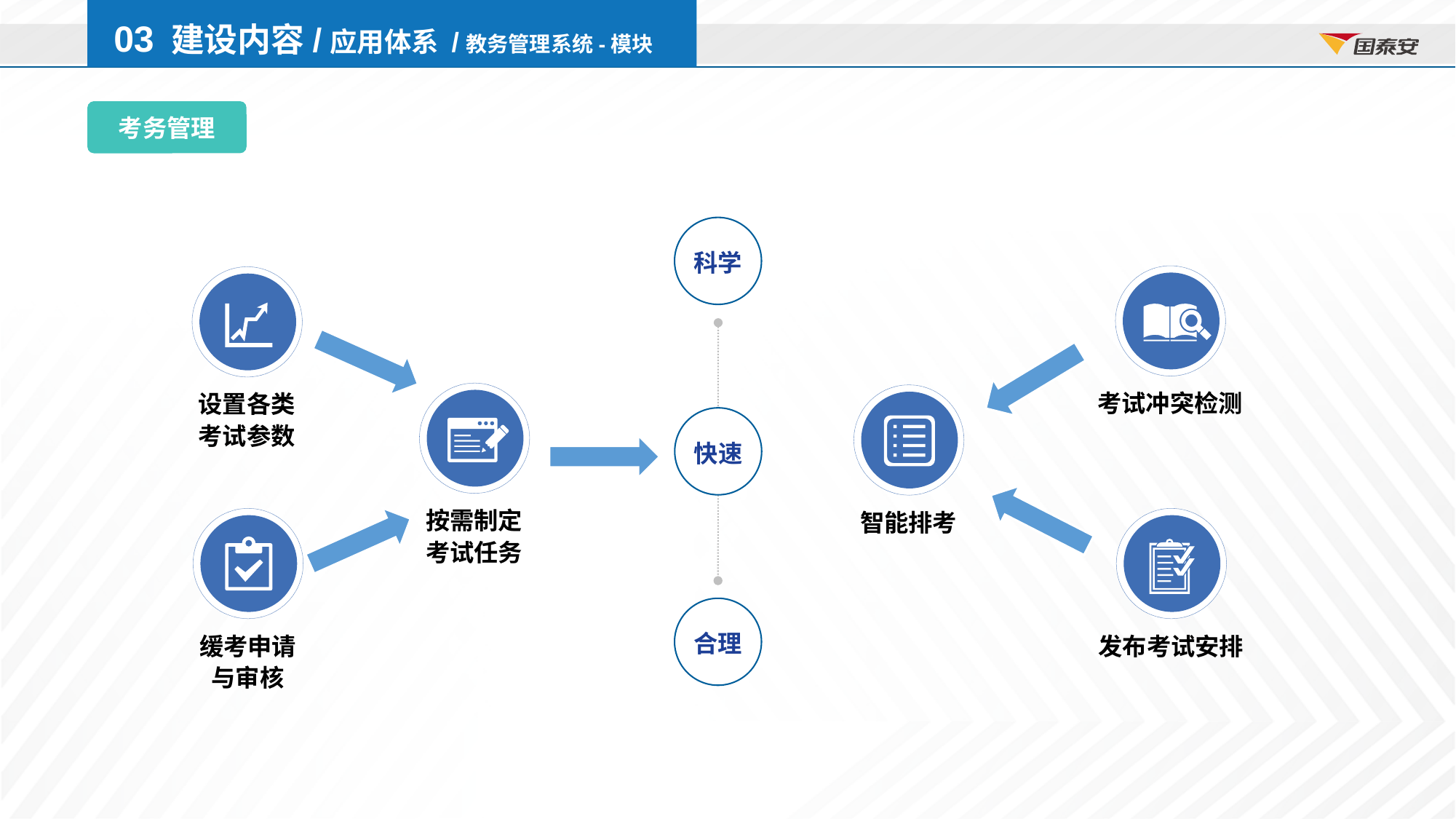

03 建设内容/应用体系 /教务管理系统-模块
考务管理

科学

考试冲突检测

设置各类
考试参数

按需制定
考试任务

智能排考

快速

缓考申请
与审核

发布考试安排

合理